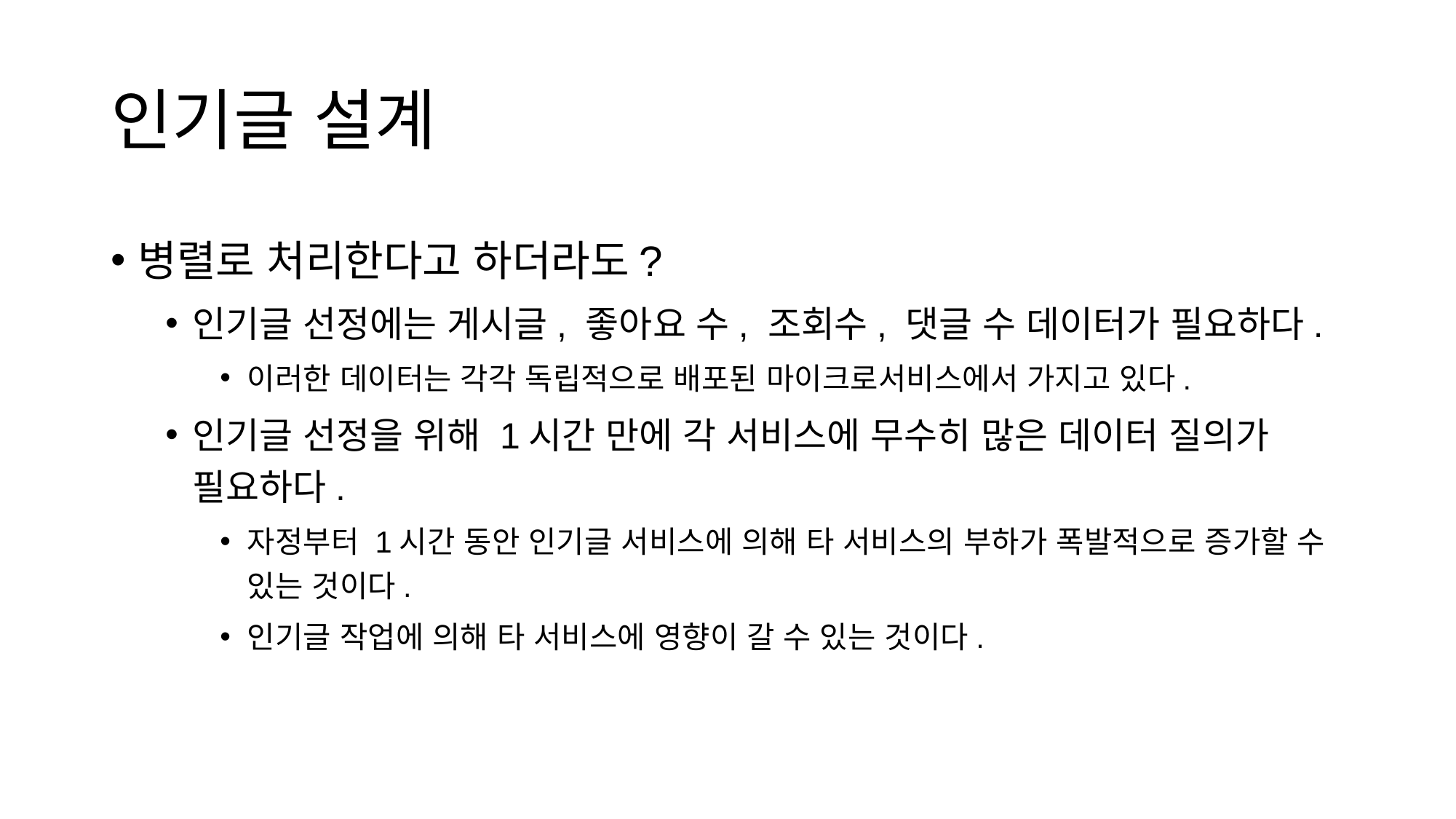

# 인기글 설계
병렬로 처리한다고 하더라도?
인기글 선정에는 게시글, 좋아요 수, 조회수, 댓글 수 데이터가 필요하다.
이러한 데이터는 각각 독립적으로 배포된 마이크로서비스에서 가지고 있다.
인기글 선정을 위해 1시간 만에 각 서비스에 무수히 많은 데이터 질의가 필요하다.
자정부터 1시간 동안 인기글 서비스에 의해 타 서비스의 부하가 폭발적으로 증가할 수 있는 것이다.
인기글 작업에 의해 타 서비스에 영향이 갈 수 있는 것이다.